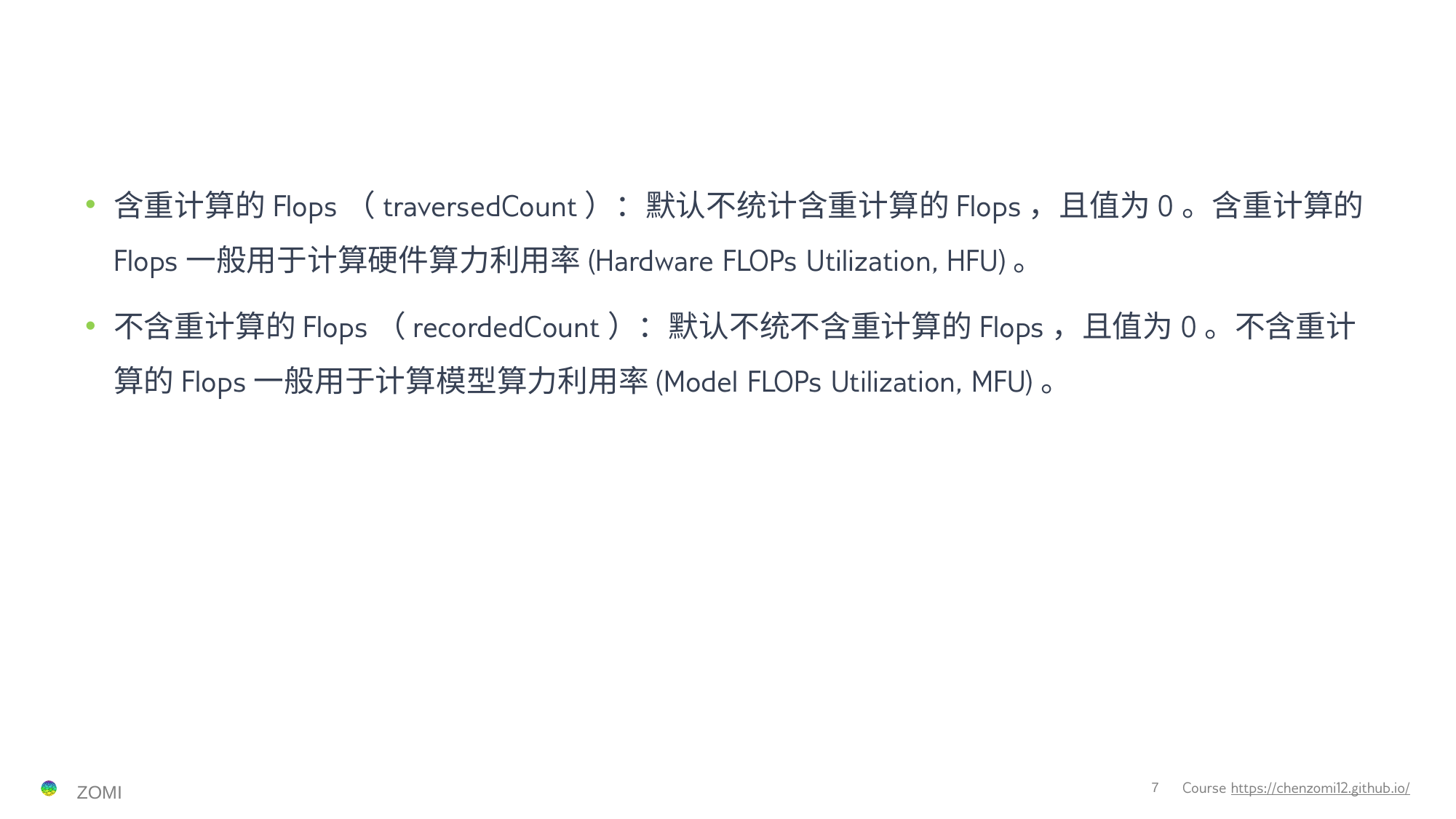

#
含重计算的Flops（traversedCount）：默认不统计含重计算的Flops，且值为0。含重计算的Flops一般用于计算硬件算力利用率(Hardware FLOPs Utilization, HFU)。
不含重计算的Flops（recordedCount）：默认不统不含重计算的Flops，且值为0。不含重计算的Flops一般用于计算模型算力利用率(Model FLOPs Utilization, MFU)。